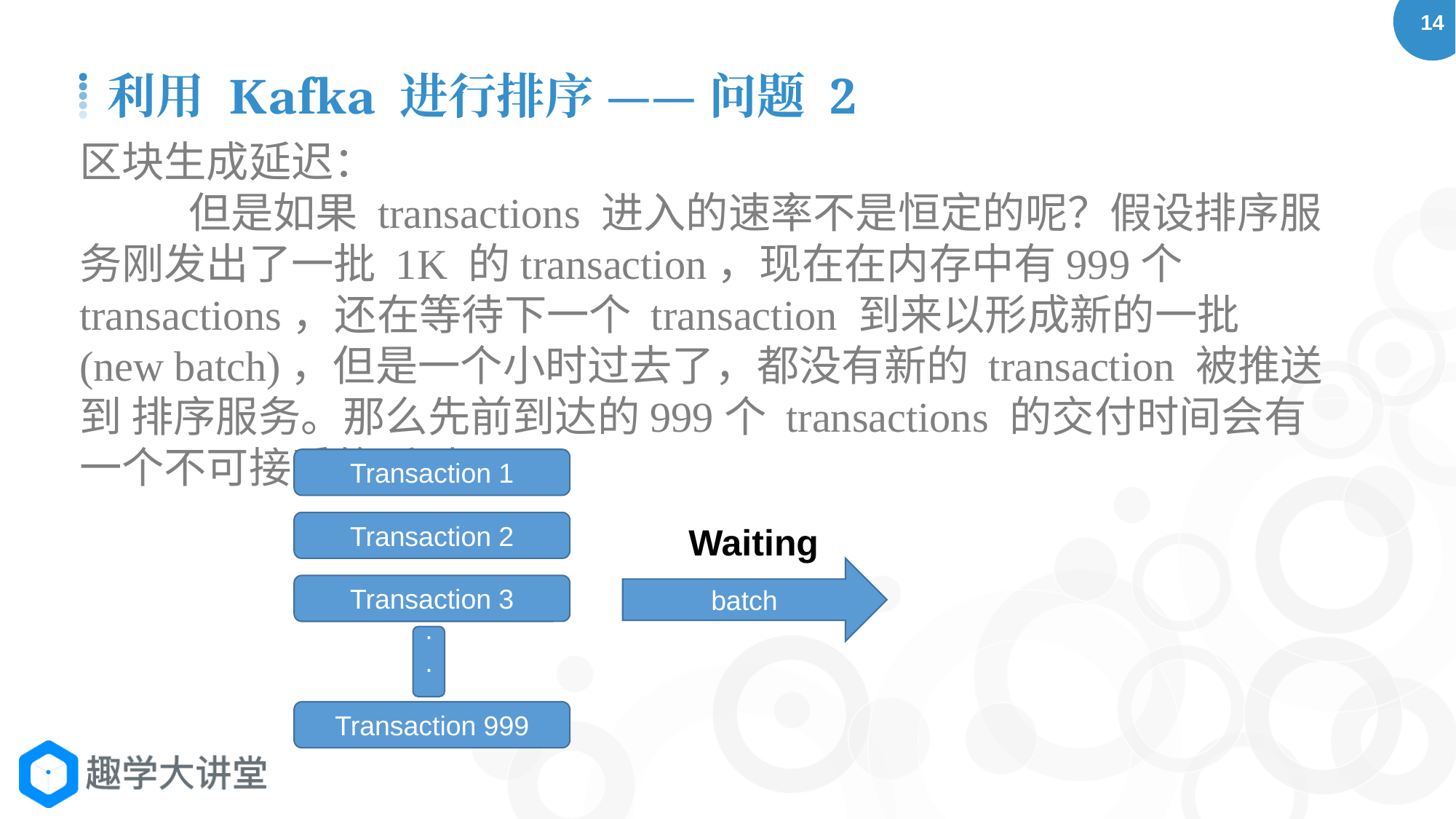

利用 Kafka 进行排序 —— 问题 2
区块生成延迟：
	但是如果 transactions 进入的速率不是恒定的呢？假设排序服务刚发出了一批 1K 的transaction，现在在内存中有999个transactions，还在等待下一个 transaction 到来以形成新的一批 (new batch)，但是一个小时过去了，都没有新的 transaction 被推送到 排序服务。那么先前到达的999个 transactions 的交付时间会有一个不可接受的延时
Transaction 1
Transaction 2
Transaction 3
.
.
.
Transaction 999
batch
Waiting